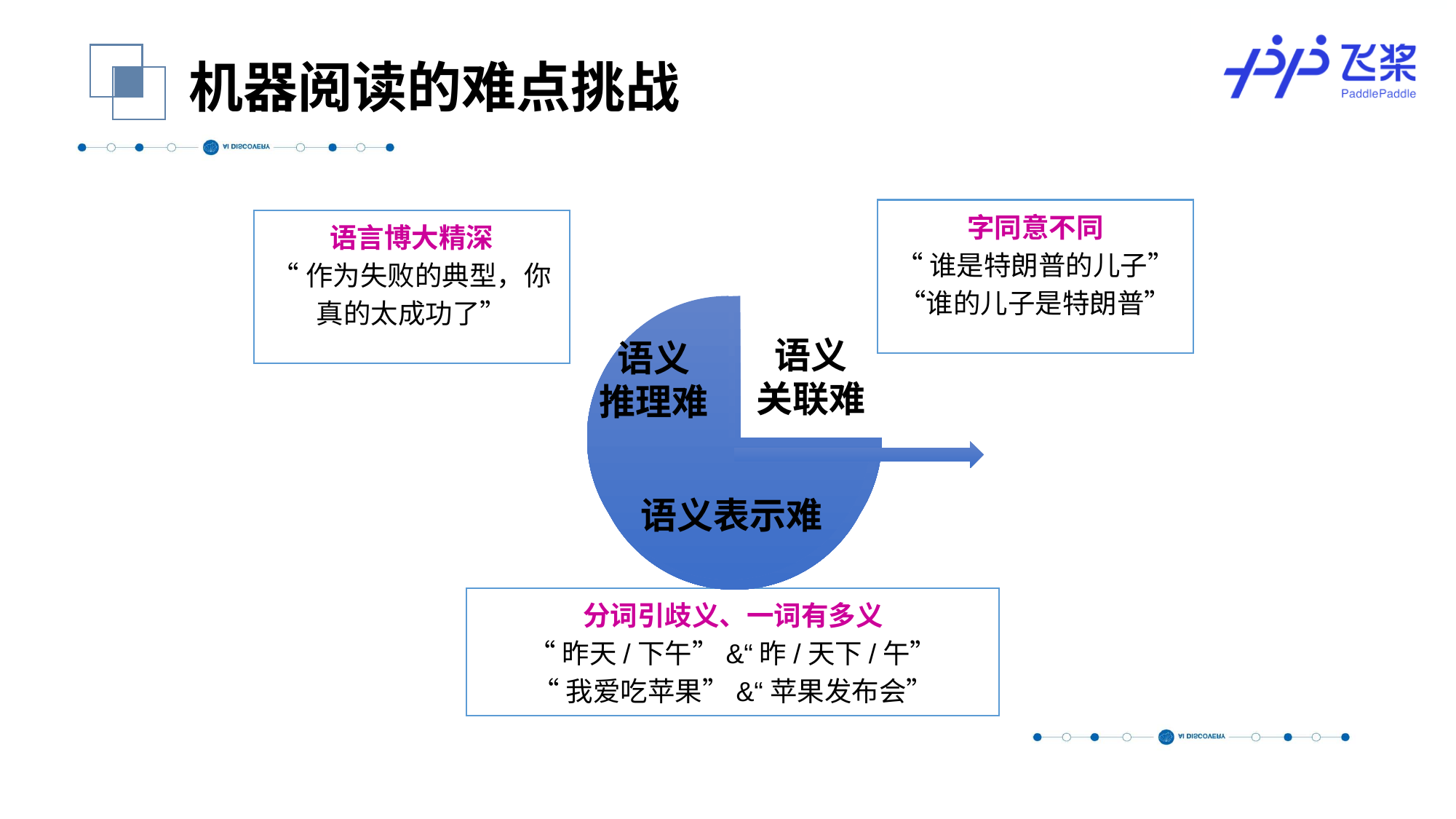

机器阅读的难点挑战
字同意不同
“谁是特朗普的儿子” “谁的儿子是特朗普”

语言博大精深
“作为失败的典型，你真的太成功了”

语义
关联难
语义
推理难
语义表示难
分词引歧义、一词有多义
“昨天/下午”&“昨/天下/午”
“我爱吃苹果”&“苹果发布会”